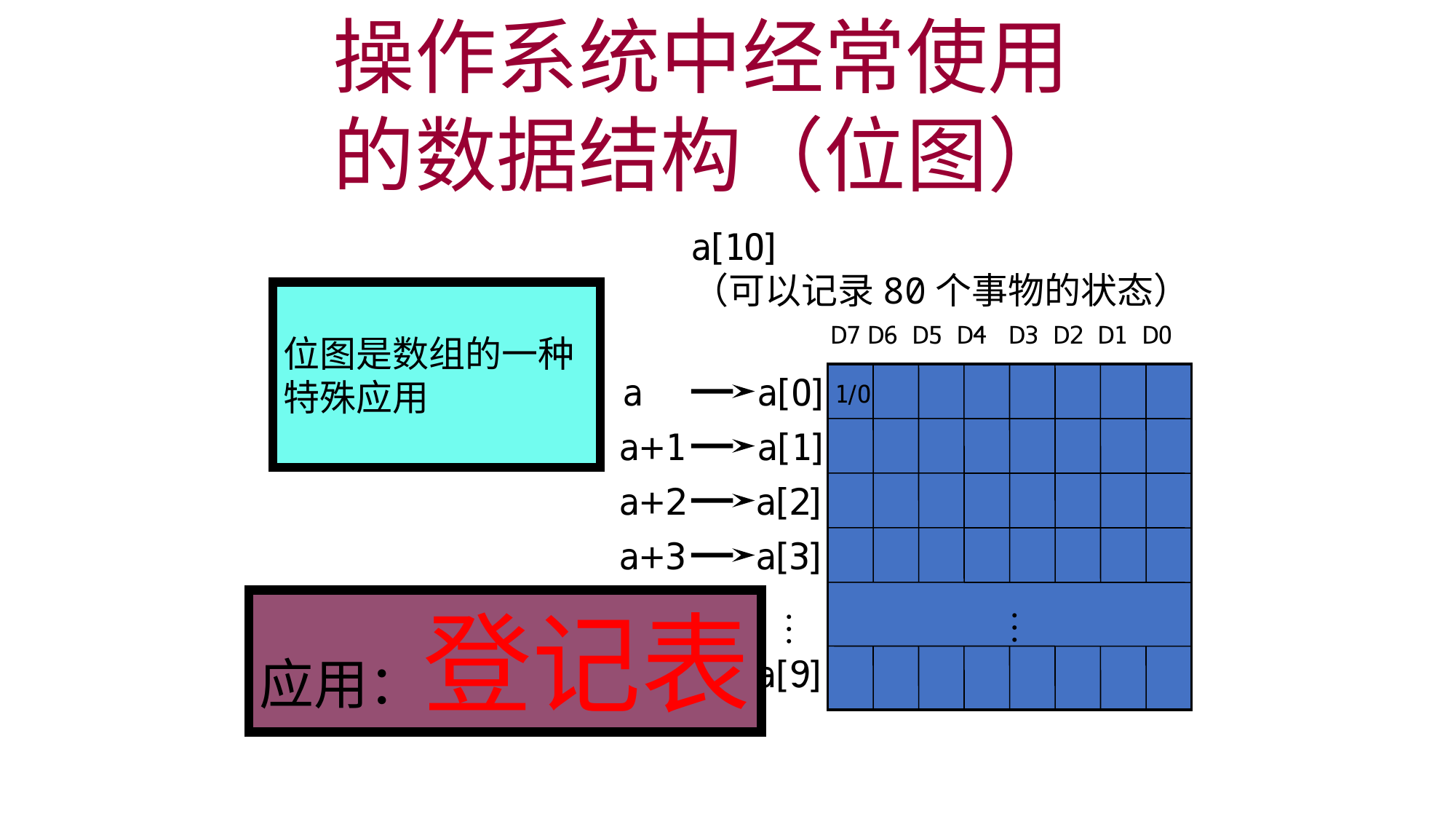

操作系统中经常使用
的数据结构（位图）
a[10]
（可以记录80个事物的状态）

位图是数组的一种特殊应用

D7 D6  D5  D4   D3  D2  D1  D0
a
a[0]

1/0

a+1
a[1]

a+2
a[2]

a+3
a[3]

应用：登记表
…
…
a+9
a[9]